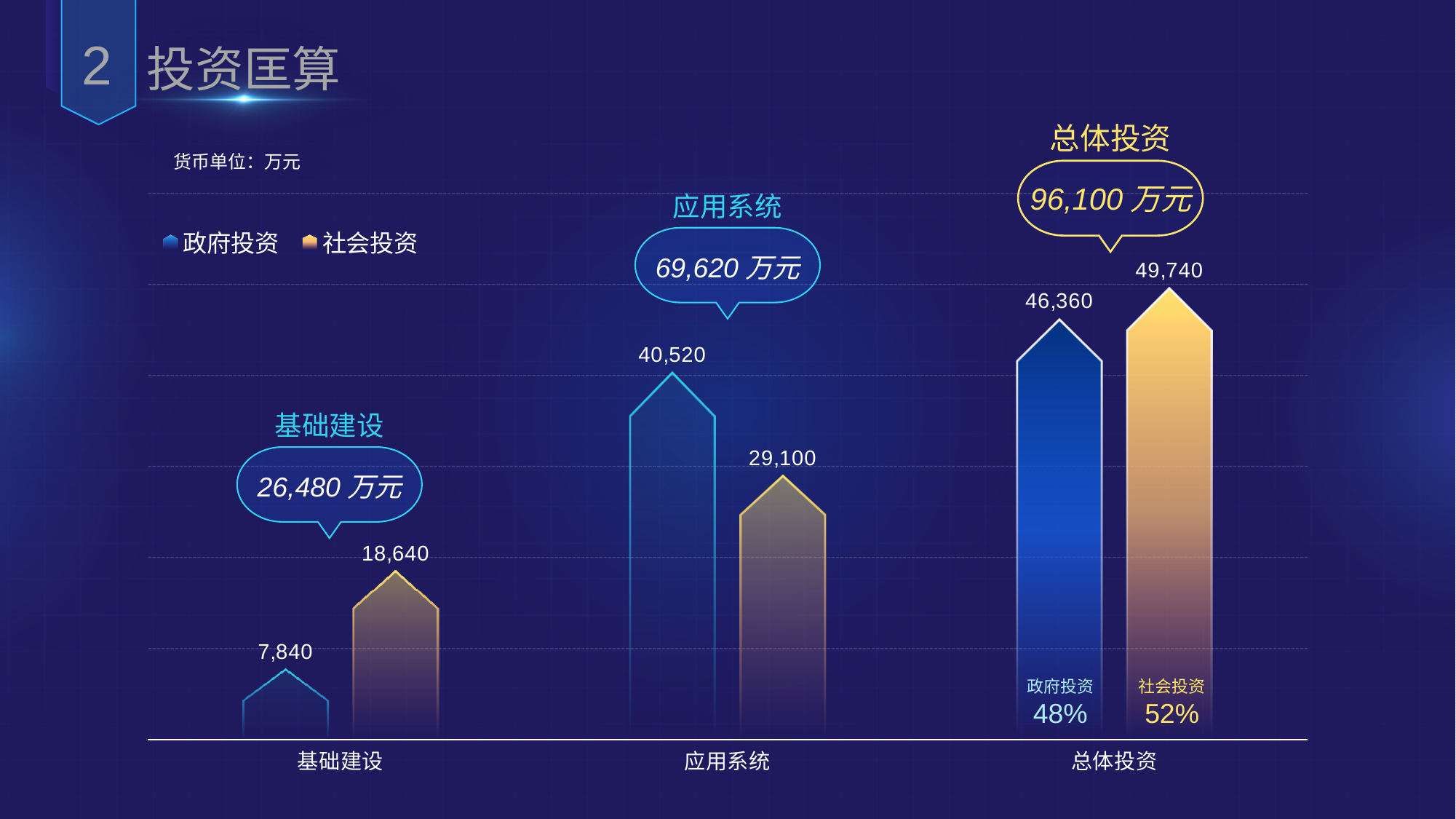

2
投资匡算

### Chart

| Category | 政府投资 | 社会投资 |
|---|---|---|
| 基础建设 | 7840.0 | 18640.0 |
| 应用系统 | 40520.0 | 29100.0 |
| 总体投资 | 46360.0 | 49740.0 |
总体投资
货币单位：万元
96,100万元
应用系统
69,620万元
基础建设
26,480万元
政府投资
48%
社会投资
52%